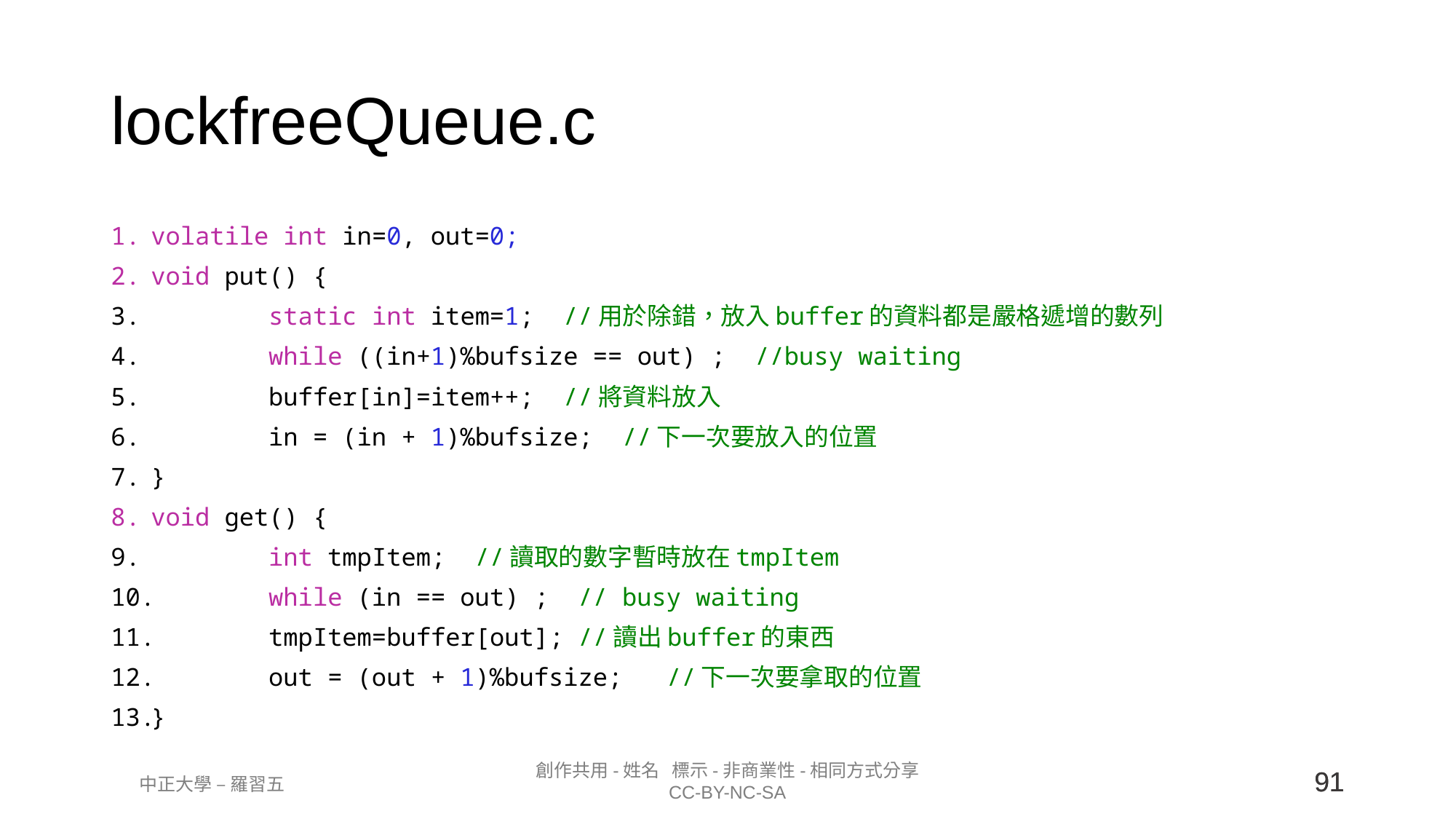

# lockfreeQueue.c
volatile int in=0, out=0;
void put() {
        static int item=1;  //用於除錯，放入buffer的資料都是嚴格遞增的數列
        while ((in+1)%bufsize == out) ;  //busy waiting
        buffer[in]=item++;  //將資料放入
        in = (in + 1)%bufsize;  //下一次要放入的位置
}
void get() {
        int tmpItem;  //讀取的數字暫時放在tmpItem
        while (in == out) ;  // busy waiting
        tmpItem=buffer[out]; //讀出buffer的東西
        out = (out + 1)%bufsize;   //下一次要拿取的位置
}